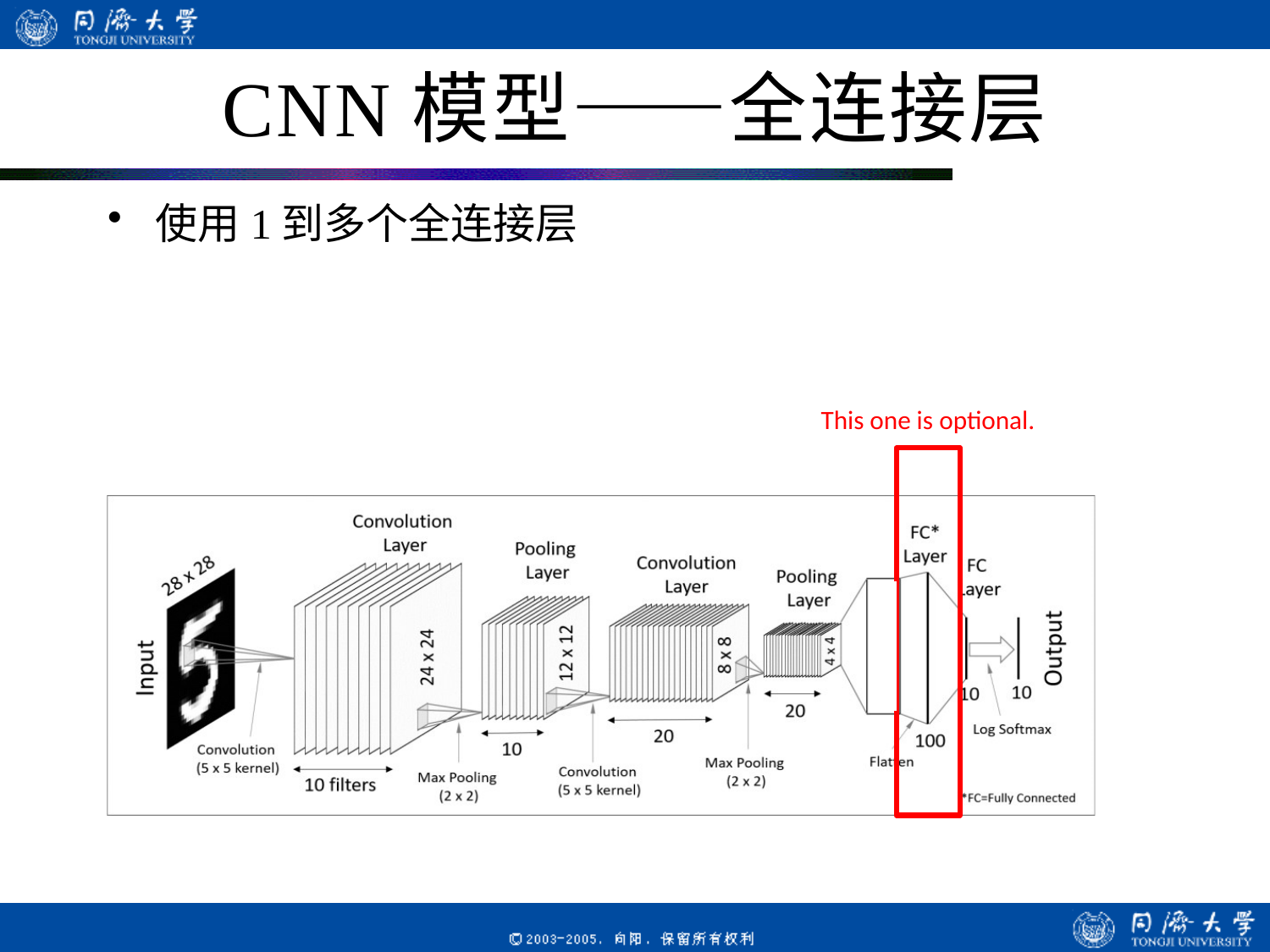

# CNN模型——全连接层
使用1到多个全连接层
This one is optional.